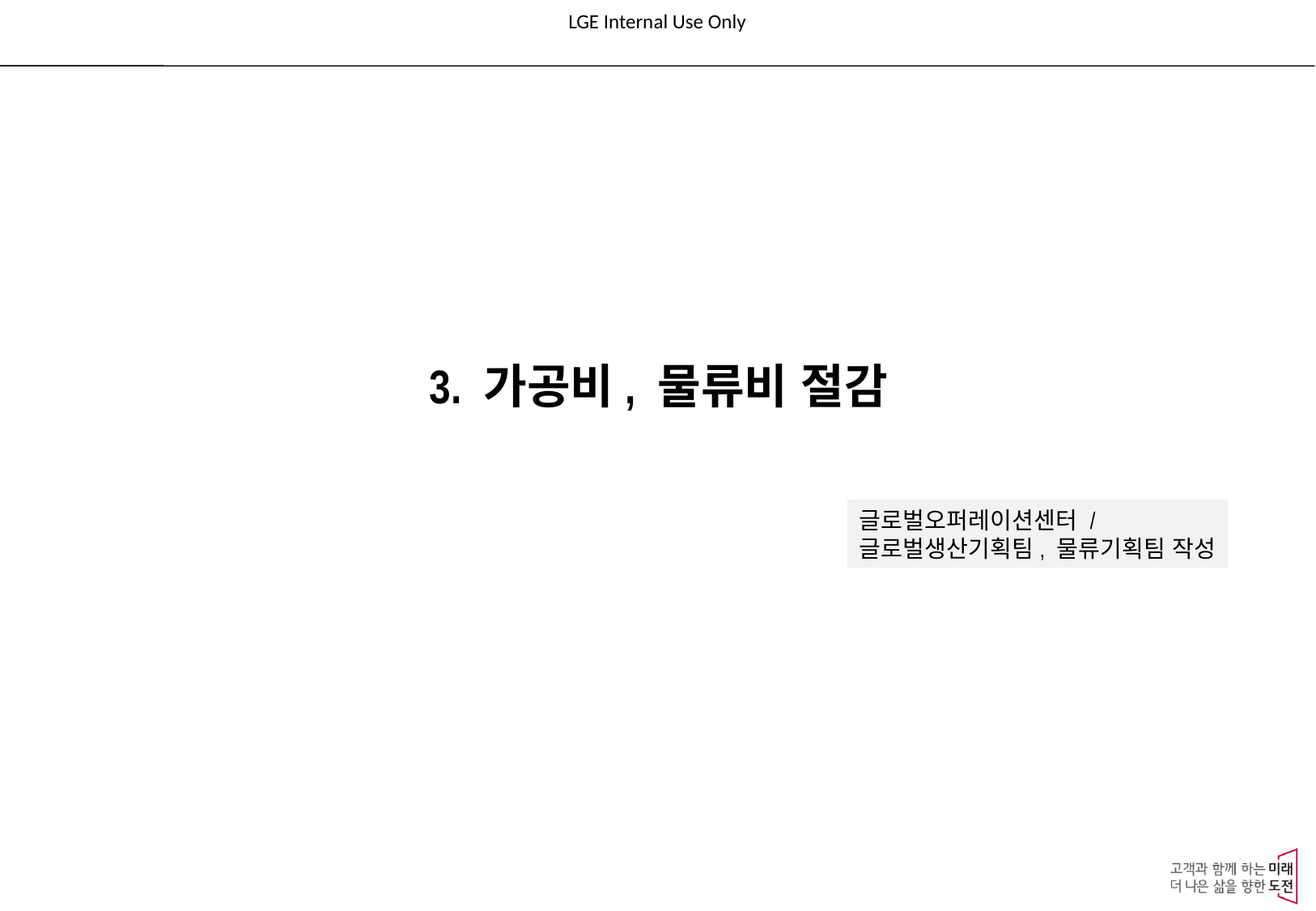

3. 가공비, 물류비 절감
글로벌오퍼레이션센터 /
글로벌생산기획팀, 물류기획팀 작성